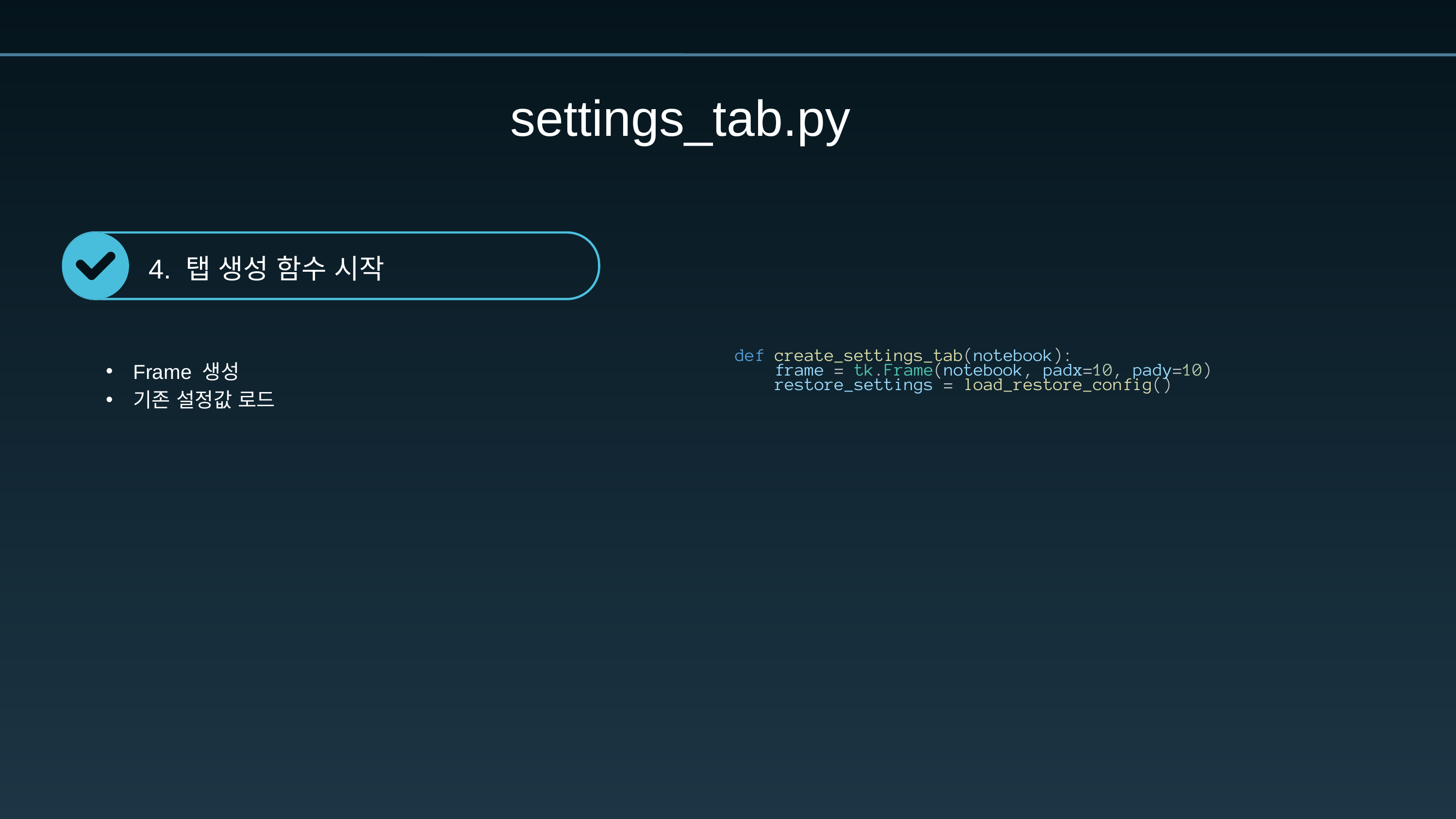

settings_tab.py

4. 탭 생성 함수 시작
def create_settings_tab(notebook):
    frame = tk.Frame(notebook, padx=10, pady=10)
    restore_settings = load_restore_config()
Frame 생성
기존 설정값 로드